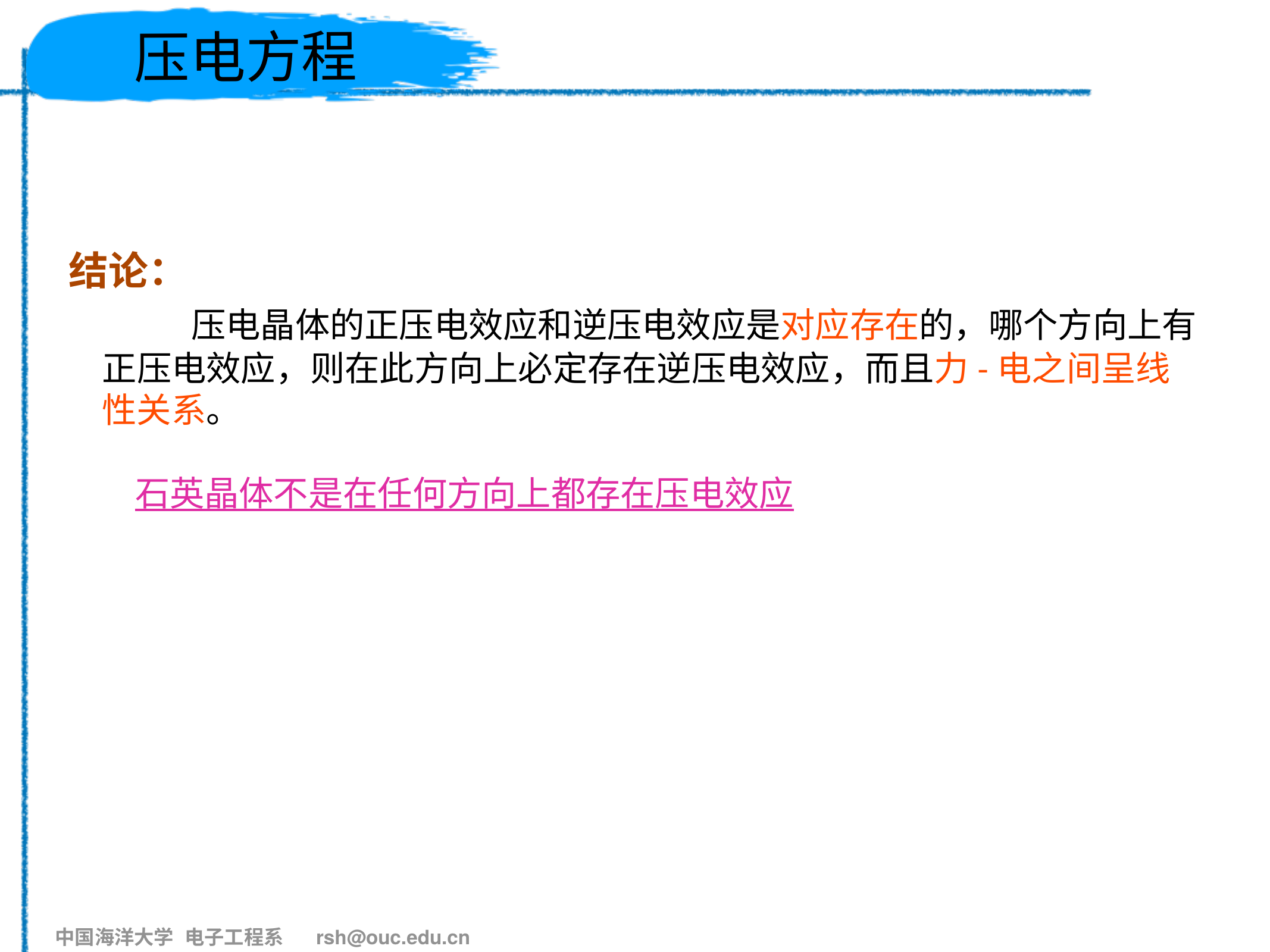

# 压电方程
结论：
        压电晶体的正压电效应和逆压电效应是对应存在的，哪个方向上有正压电效应，则在此方向上必定存在逆压电效应，而且力-电之间呈线性关系。

      石英晶体不是在任何方向上都存在压电效应